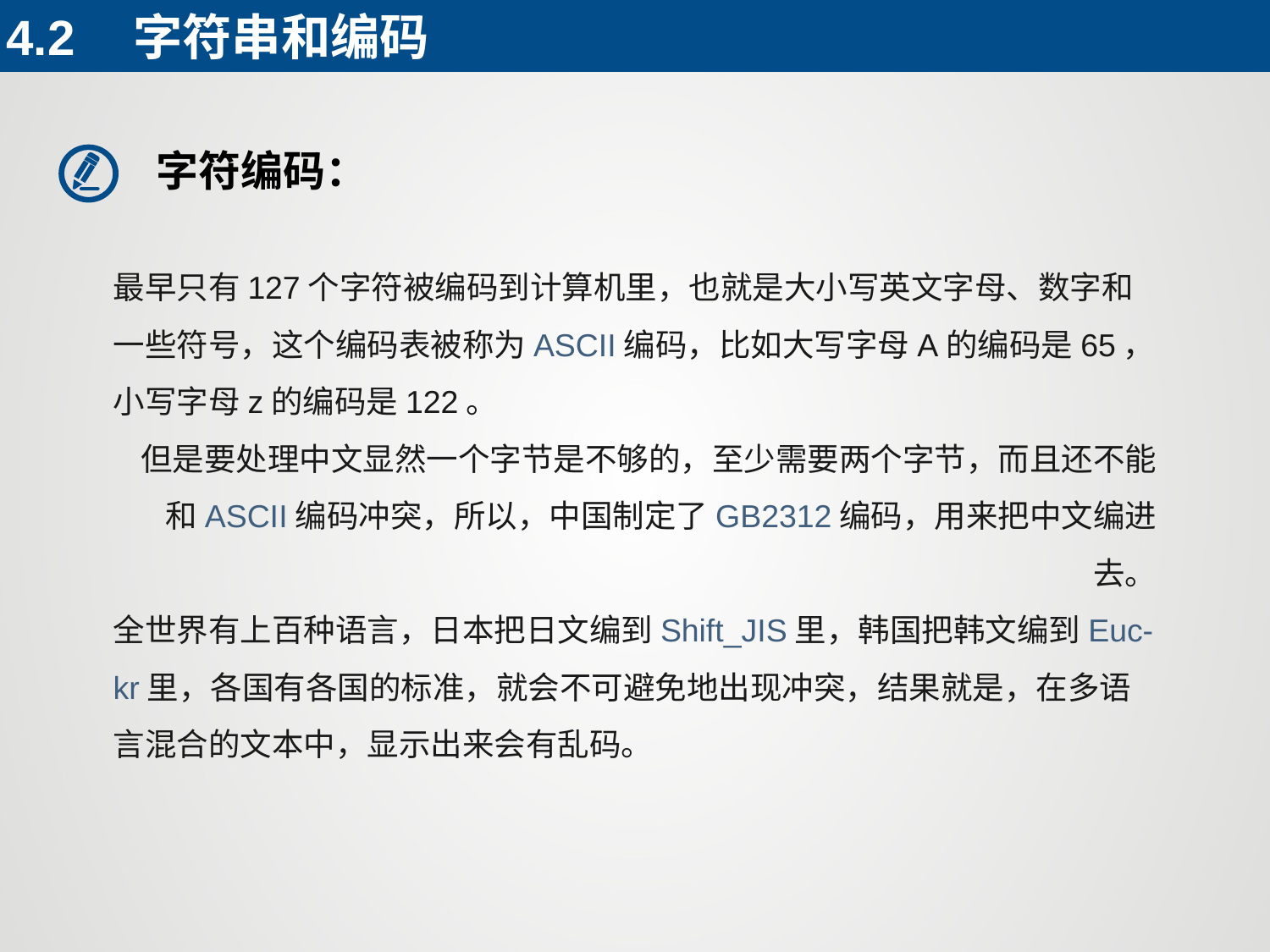

4.2	字符串和编码
字符编码：

最早只有127个字符被编码到计算机里，也就是大小写英文字母、数字和一些符号，这个编码表被称为ASCII编码，比如大写字母A的编码是65，小写字母z的编码是122。
但是要处理中文显然一个字节是不够的，至少需要两个字节，而且还不能和ASCII编码冲突，所以，中国制定了GB2312编码，用来把中文编进去。
全世界有上百种语言，日本把日文编到Shift_JIS里，韩国把韩文编到Euc-kr里，各国有各国的标准，就会不可避免地出现冲突，结果就是，在多语言混合的文本中，显示出来会有乱码。